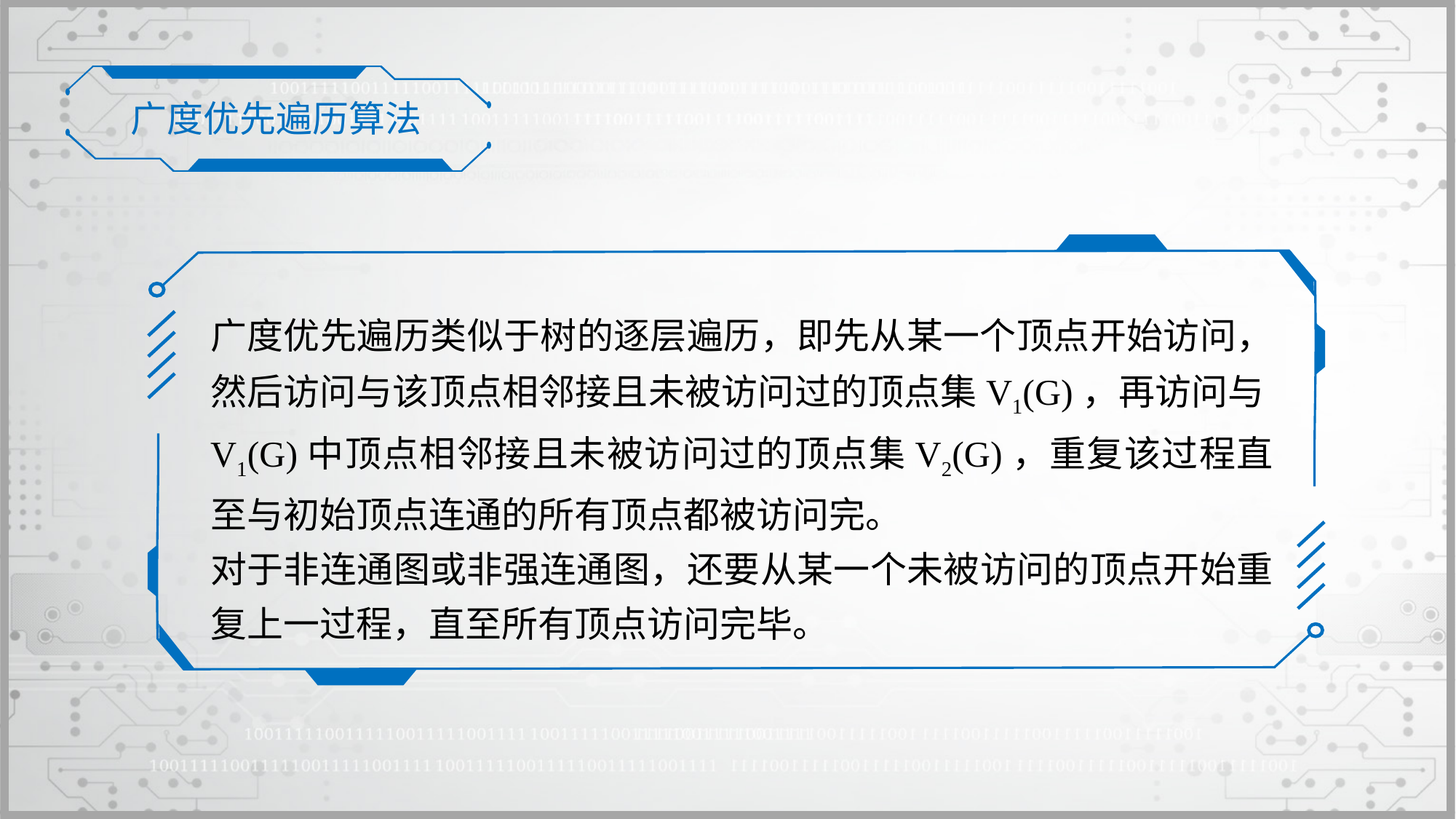

广度优先遍历算法

广度优先遍历类似于树的逐层遍历，即先从某一个顶点开始访问，然后访问与该顶点相邻接且未被访问过的顶点集V1(G)，再访问与V1(G)中顶点相邻接且未被访问过的顶点集V2(G)，重复该过程直至与初始顶点连通的所有顶点都被访问完。
对于非连通图或非强连通图，还要从某一个未被访问的顶点开始重复上一过程，直至所有顶点访问完毕。